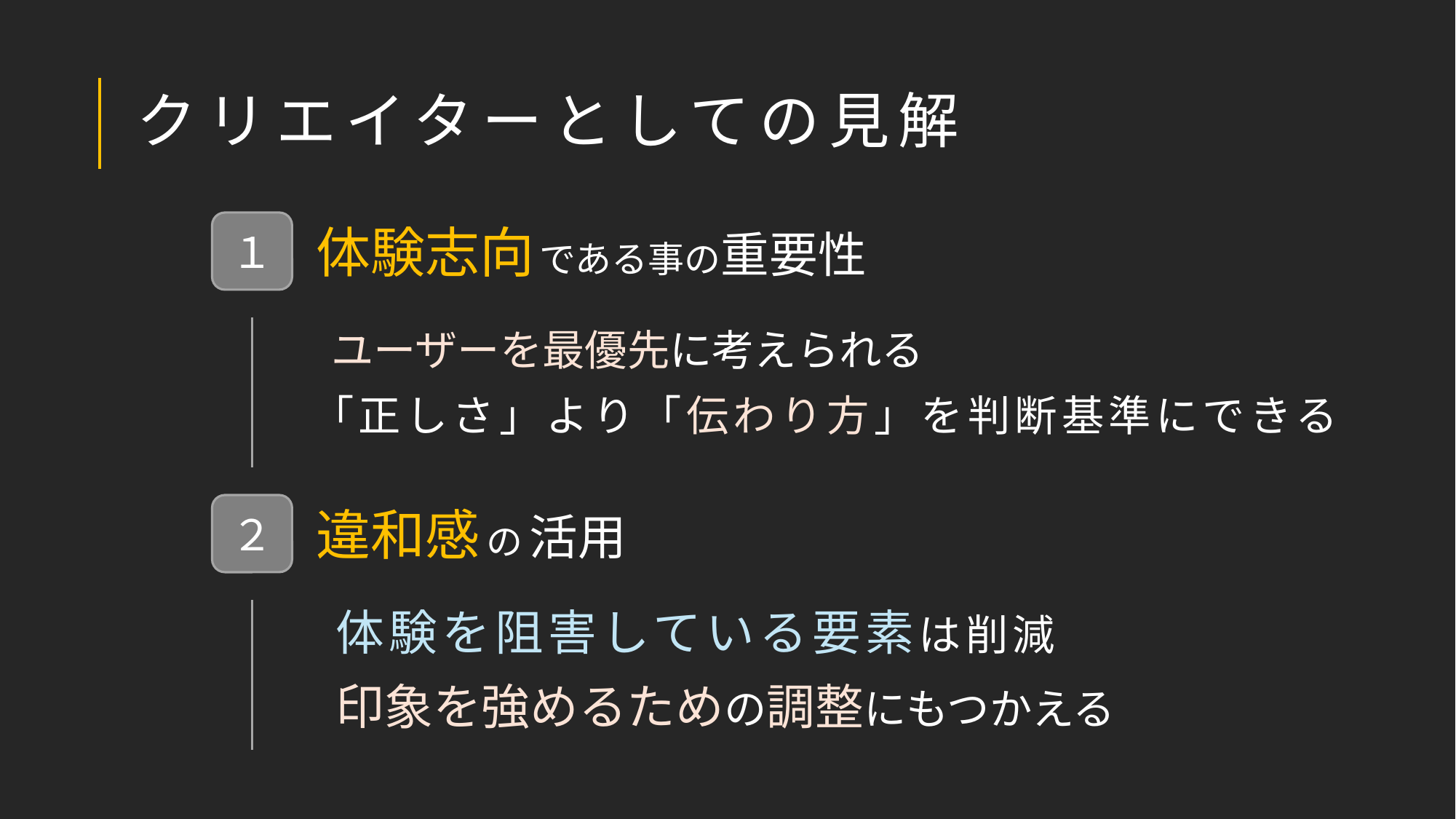

# クリエイターとしての見解
体験志向 である事の重要性
１
 ユーザーを最優先に考えられる
「正しさ」より「伝わり方」を判断基準にできる
違和感 の 活用
２
 体験を阻害している要素は削減
 印象を強めるための調整にもつかえる